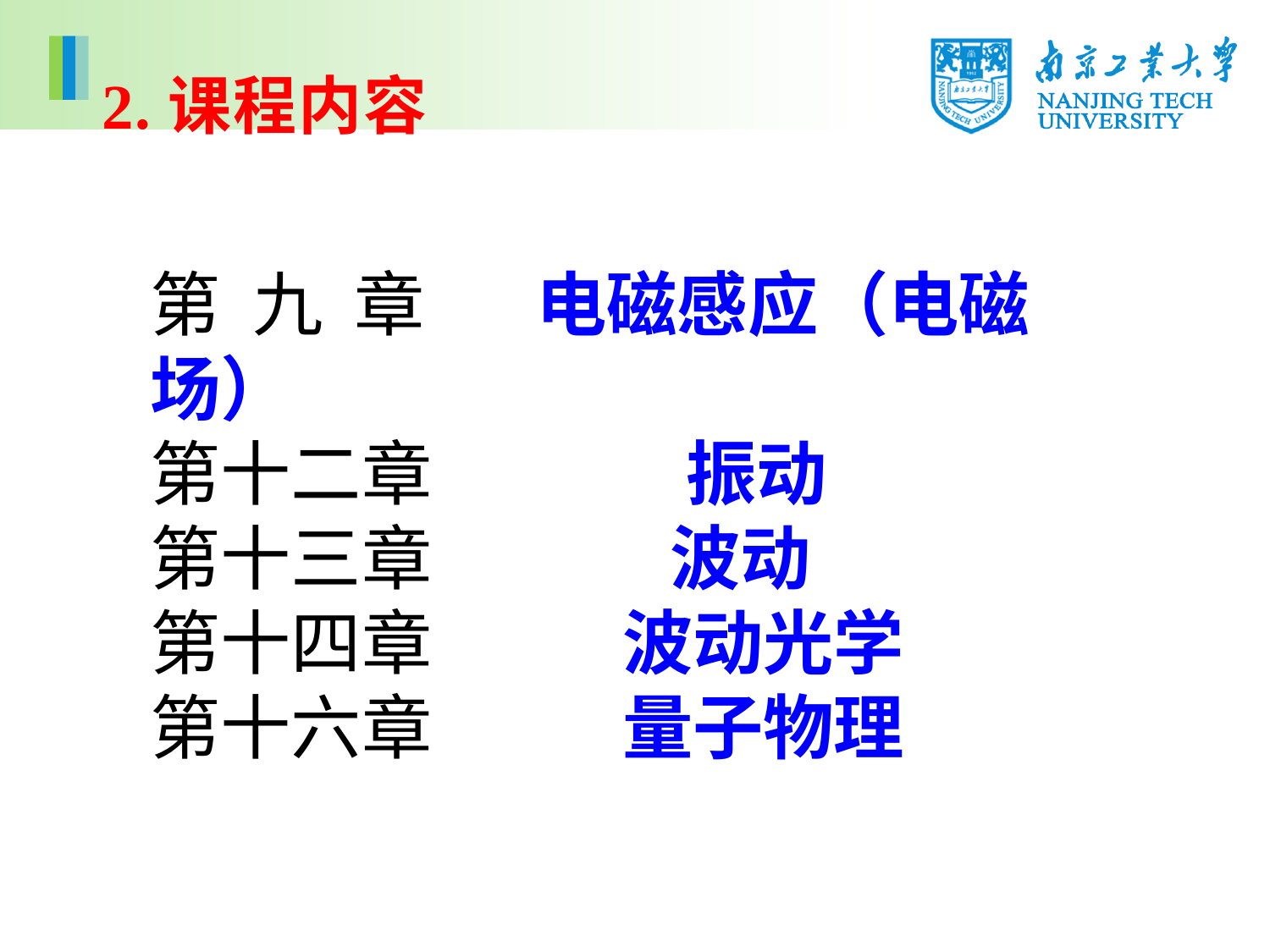

2.课程内容
第  九  章       电磁感应（电磁场）
第十二章                振动
第十三章               波动
第十四章            波动光学
第十六章            量子物理